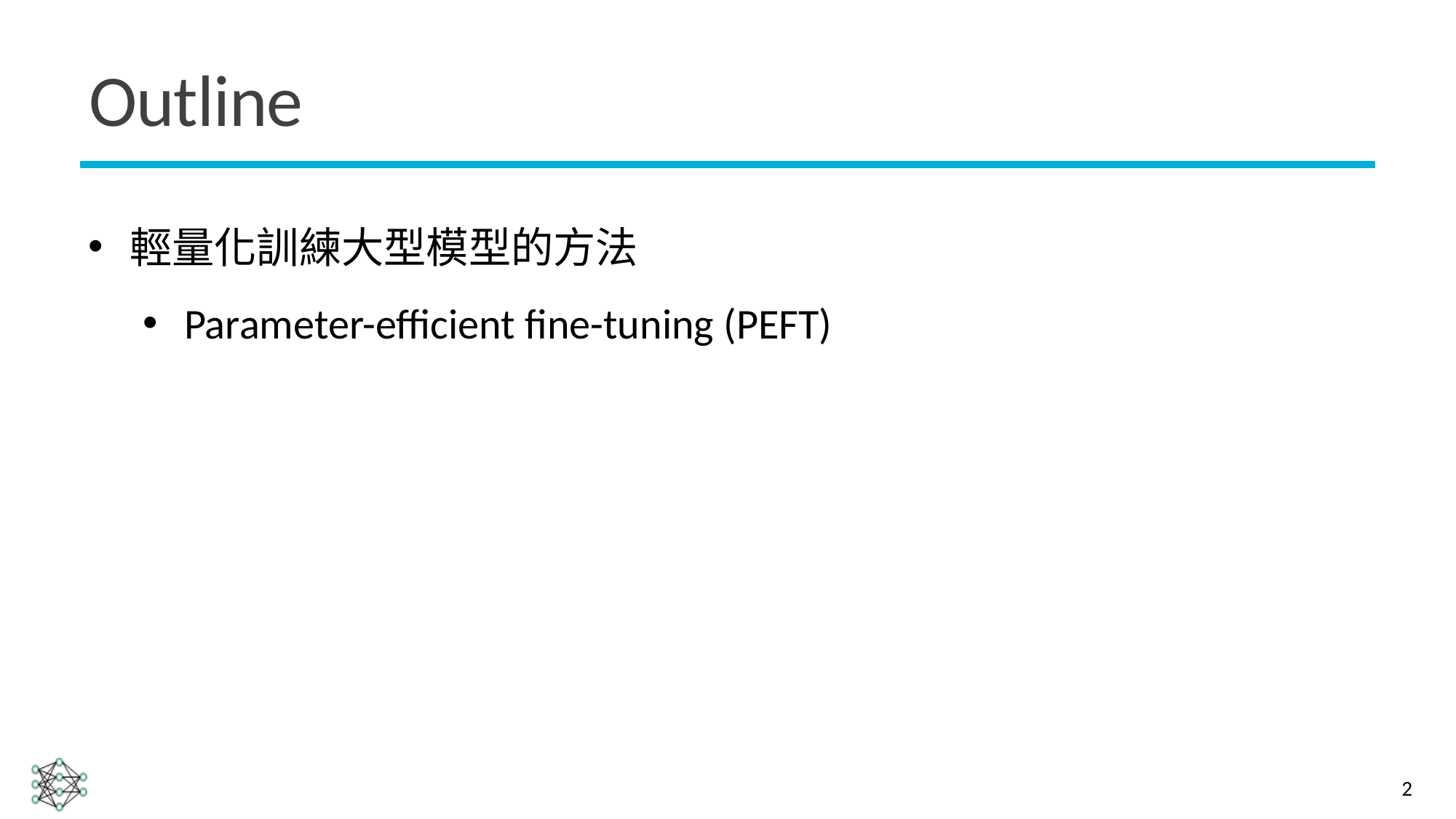

# Outline
輕量化訓練大型模型的方法
Parameter-efficient fine-tuning (PEFT)
2